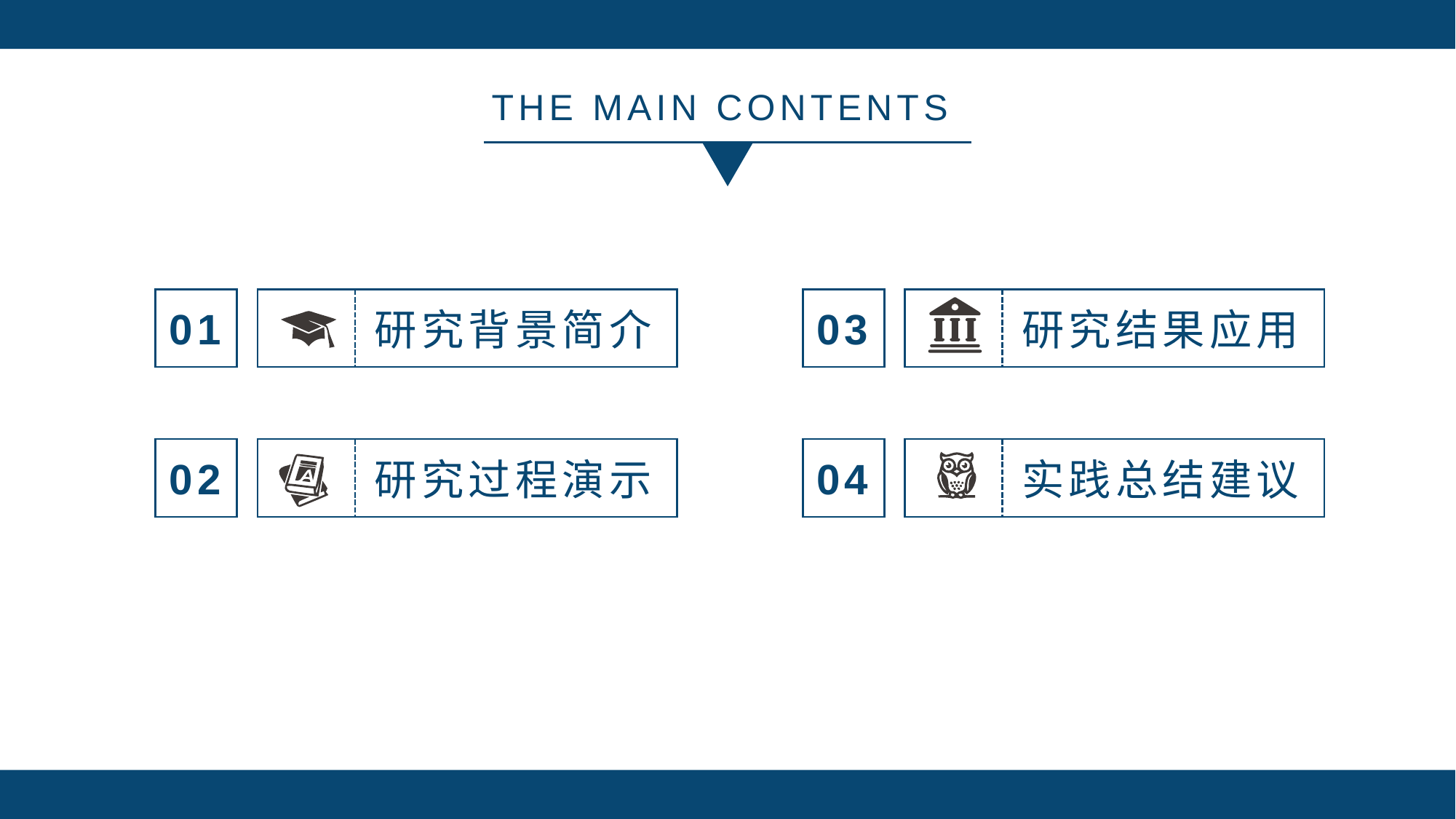

THE MAIN CONTENTS

01
研究背景简介

03
研究结果应用

02
研究过程演示

04
实践总结建议